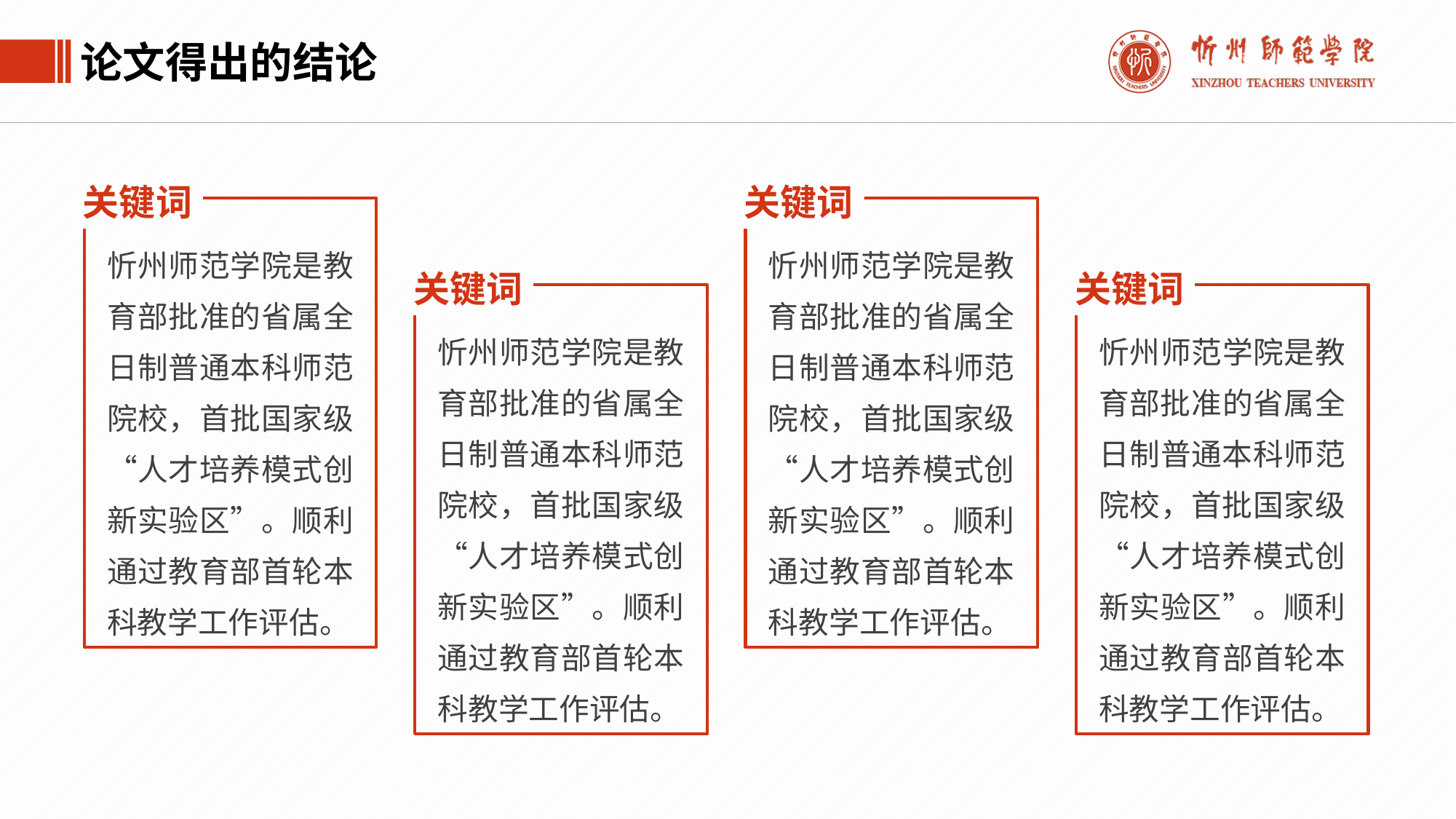

论文得出的结论
关键词
关键词

忻州师范学院是教育部批准的省属全日制普通本科师范院校，首批国家级“人才培养模式创新实验区”。顺利通过教育部首轮本科教学工作评估。
忻州师范学院是教育部批准的省属全日制普通本科师范院校，首批国家级“人才培养模式创新实验区”。顺利通过教育部首轮本科教学工作评估。
关键词
关键词

忻州师范学院是教育部批准的省属全日制普通本科师范院校，首批国家级“人才培养模式创新实验区”。顺利通过教育部首轮本科教学工作评估。
忻州师范学院是教育部批准的省属全日制普通本科师范院校，首批国家级“人才培养模式创新实验区”。顺利通过教育部首轮本科教学工作评估。